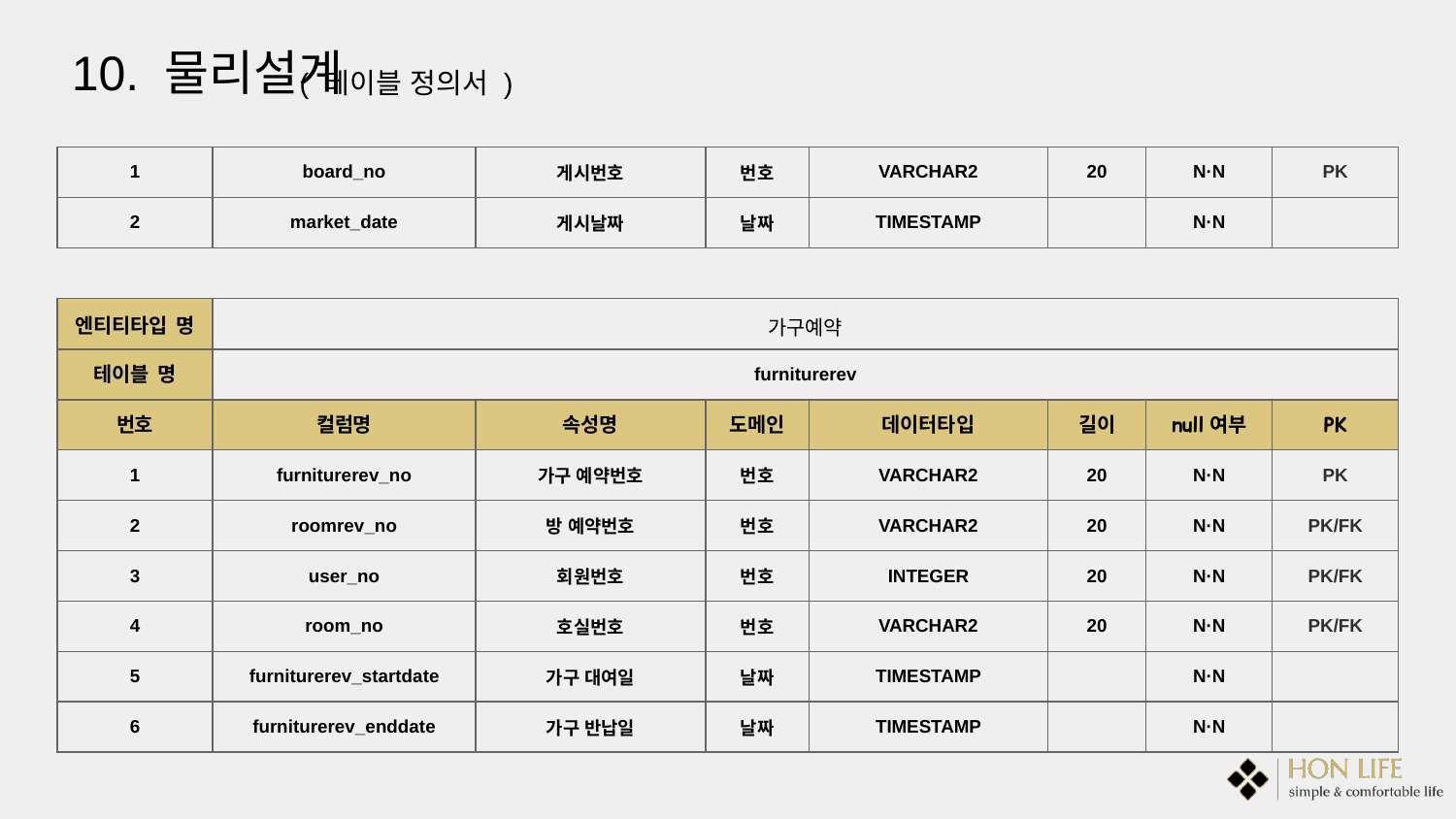

10. 물리설계
( 테이블 정의서 )

| 1 | board\_no | 게시번호 | 번호 | VARCHAR2 | 20 | N·N | PK |
| --- | --- | --- | --- | --- | --- | --- | --- |
| 2 | market\_date | 게시날짜 | 날짜 | TIMESTAMP |  | N·N |  |
| 엔티티타입 명 | 가구예약 |  |  |  |  |  |  |
| --- | --- | --- | --- | --- | --- | --- | --- |
| 테이블 명 | furniturerev |  |  |  |  |  |  |
| 번호 | 컬럼명 | 속성명 | 도메인 | 데이터타입 | 길이 | null여부 | PK |
| 1 | furniturerev\_no | 가구 예약번호 | 번호 | VARCHAR2 | 20 | N·N | PK |
| 2 | roomrev\_no | 방 예약번호 | 번호 | VARCHAR2 | 20 | N·N | PK/FK |
| 3 | user\_no | 회원번호 | 번호 | INTEGER | 20 | N·N | PK/FK |
| 4 | room\_no | 호실번호 | 번호 | VARCHAR2 | 20 | N·N | PK/FK |
| 5 | furniturerev\_startdate | 가구 대여일 | 날짜 | TIMESTAMP |  | N·N |  |
| 6 | furniturerev\_enddate | 가구 반납일 | 날짜 | TIMESTAMP |  | N·N |  |